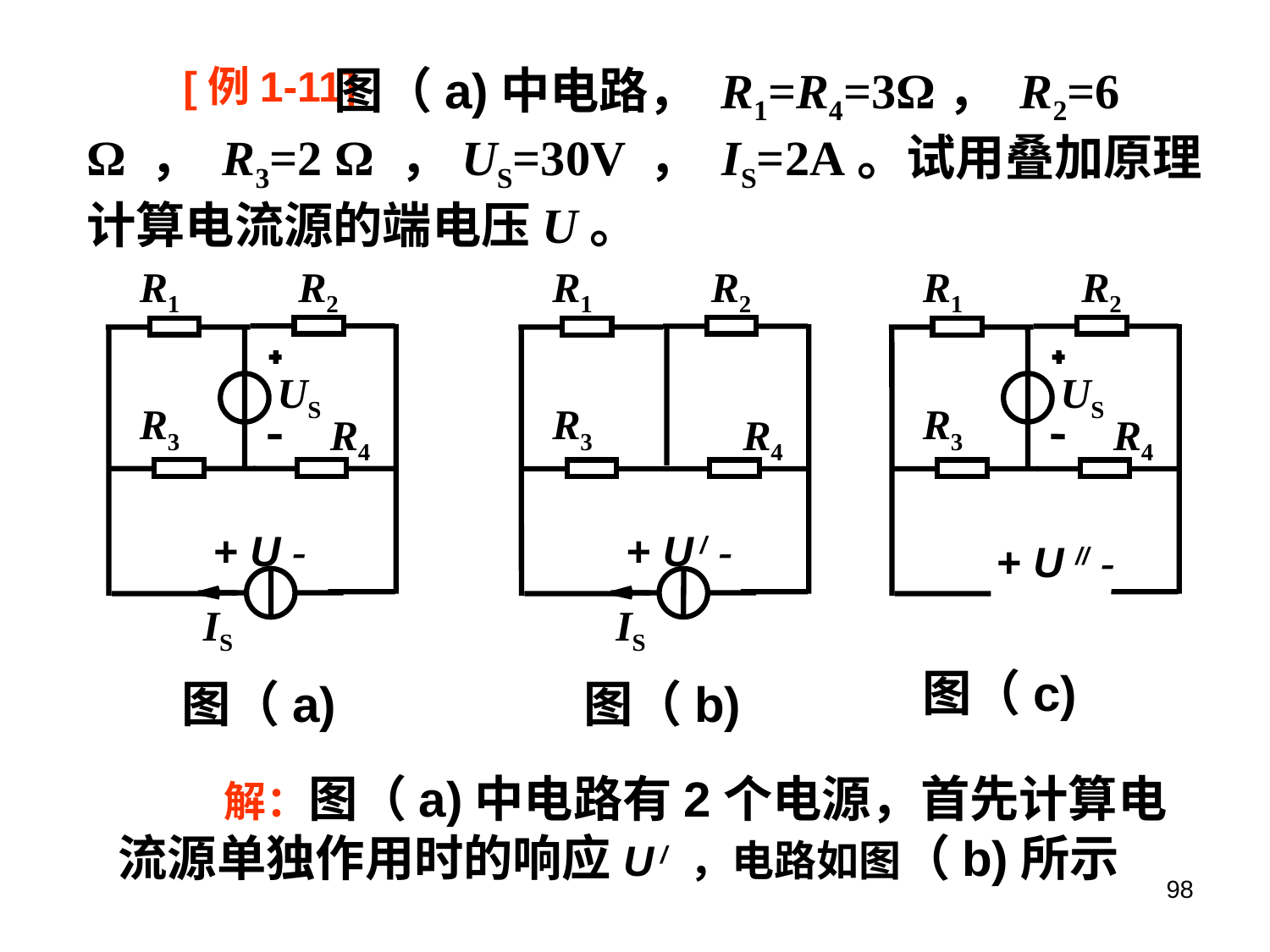

图（a)中电路， R1=R4=3Ω， R2=6 Ω ， R3=2 Ω ，US=30V ， IS=2A。试用叠加原理计算电流源的端电压U。
[例1-11]
R1
R2

US
R3
R4
+ U -
IS

R1
R2

R3

R4
+ U / -

IS

R1
R2

US
R3

R4
+ U // -

图（c)
图（a)
图（b)
          解：图（a)中电路有2个电源，首先计算电流源单独作用时的响应U / ，电路如图（b)所示
98